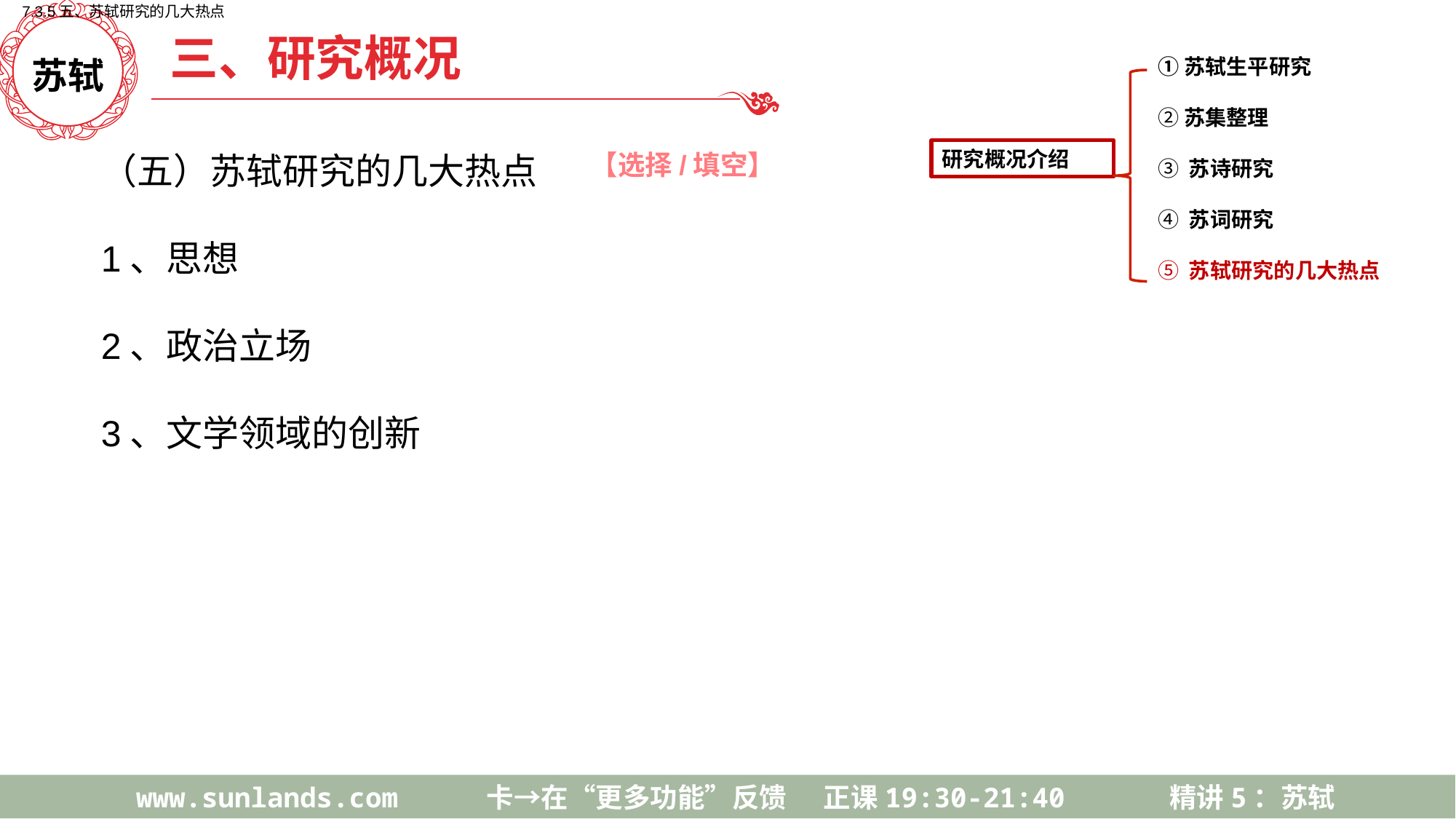

7.3.5五、苏轼研究的几大热点

三、研究概况
苏轼
①苏轼生平研究

②苏集整理

③ 苏诗研究

④ 苏词研究

⑤ 苏轼研究的几大热点

研究概况介绍

（五）苏轼研究的几大热点
1、思想
2、政治立场
3、文学领域的创新
【选择/填空】